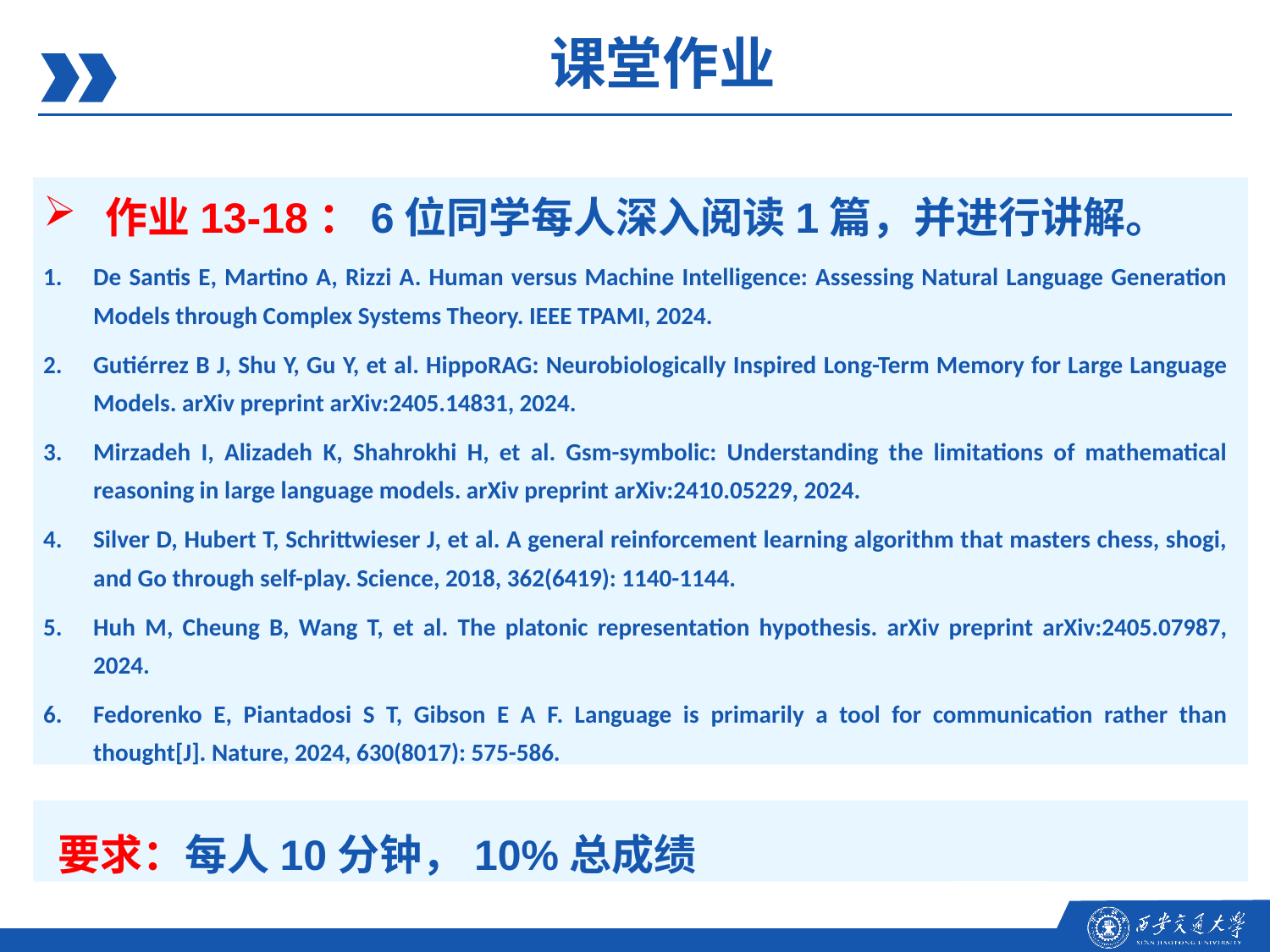

课堂作业
作业13-18：6位同学每人深入阅读1篇，并进行讲解。
De Santis E, Martino A, Rizzi A. Human versus Machine Intelligence: Assessing Natural Language Generation Models through Complex Systems Theory. IEEE TPAMI, 2024.
Gutiérrez B J, Shu Y, Gu Y, et al. HippoRAG: Neurobiologically Inspired Long-Term Memory for Large Language Models. arXiv preprint arXiv:2405.14831, 2024.
Mirzadeh I, Alizadeh K, Shahrokhi H, et al. Gsm-symbolic: Understanding the limitations of mathematical reasoning in large language models. arXiv preprint arXiv:2410.05229, 2024.
Silver D, Hubert T, Schrittwieser J, et al. A general reinforcement learning algorithm that masters chess, shogi, and Go through self-play. Science, 2018, 362(6419): 1140-1144.
Huh M, Cheung B, Wang T, et al. The platonic representation hypothesis. arXiv preprint arXiv:2405.07987, 2024.
Fedorenko E, Piantadosi S T, Gibson E A F. Language is primarily a tool for communication rather than thought[J]. Nature, 2024, 630(8017): 575-586.
要求：每人10分钟，10%总成绩